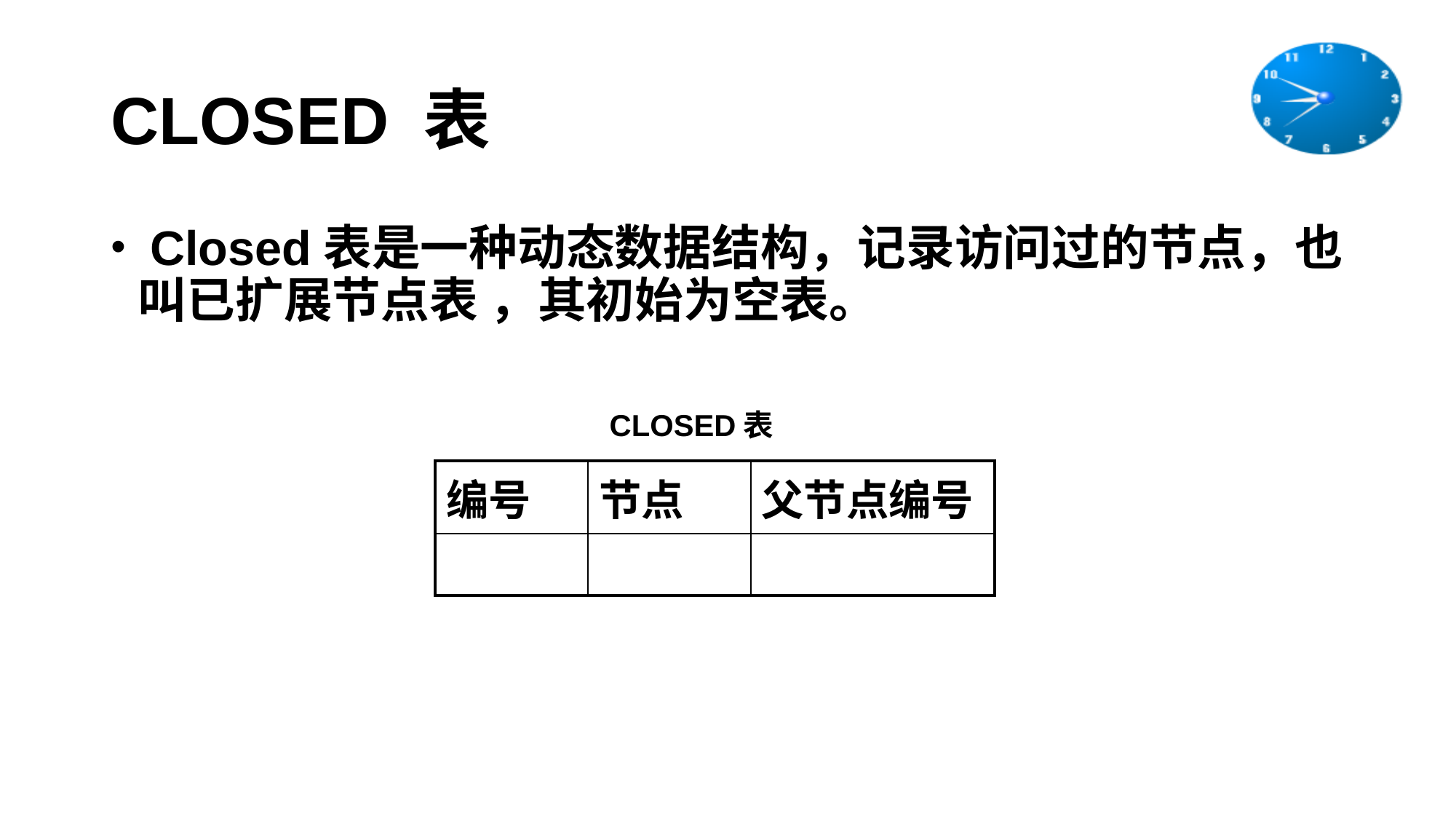

# CLOSED 表
 Closed表是一种动态数据结构，记录访问过的节点，也叫已扩展节点表 ，其初始为空表。
CLOSED表
| 编号 | 节点 | 父节点编号 |
| --- | --- | --- |
|  |  |  |